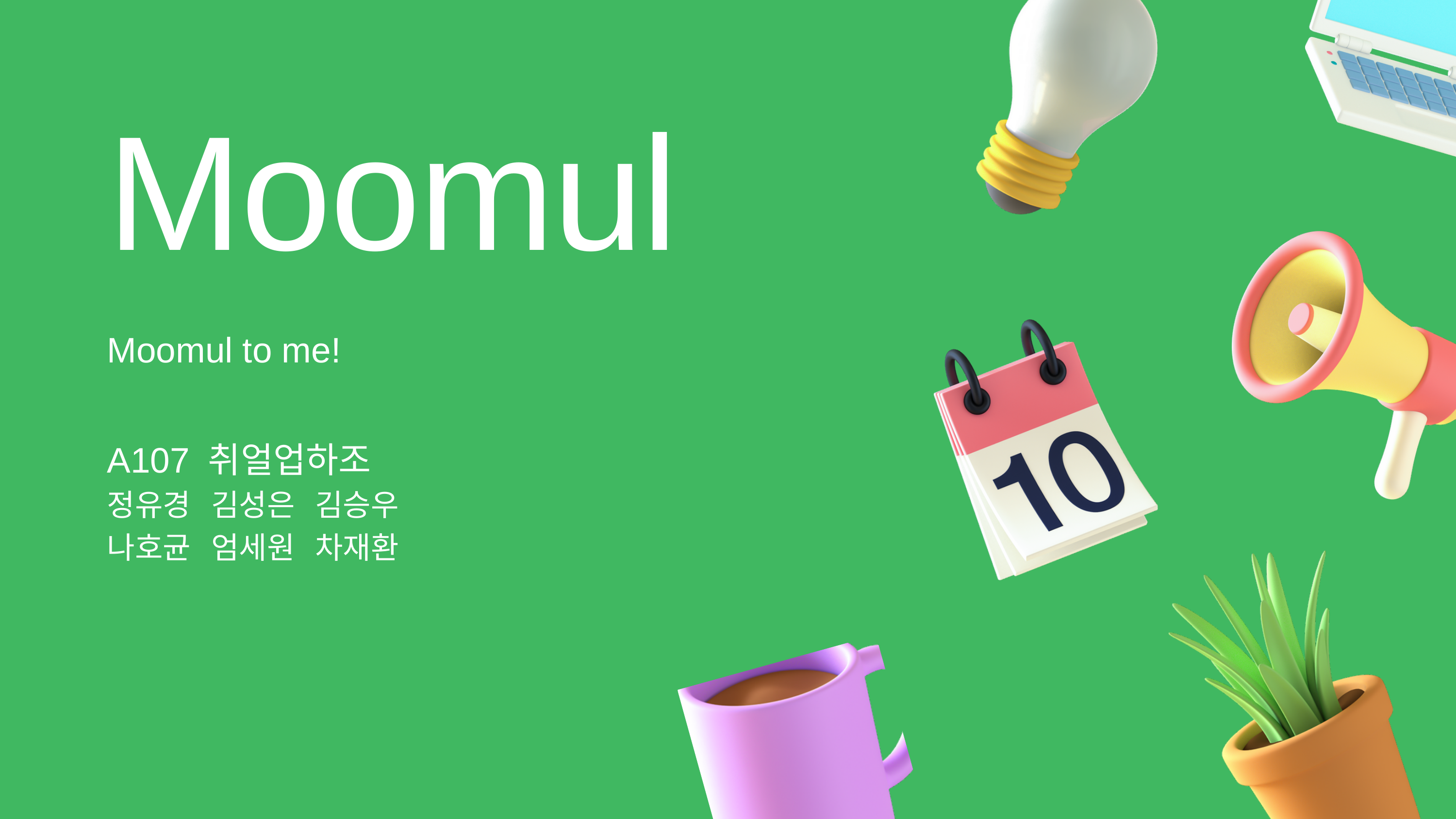

Moomul
Moomul to me!

A107 취얼업하조
정유경   김성은   김승우
나호균   엄세원   차재환